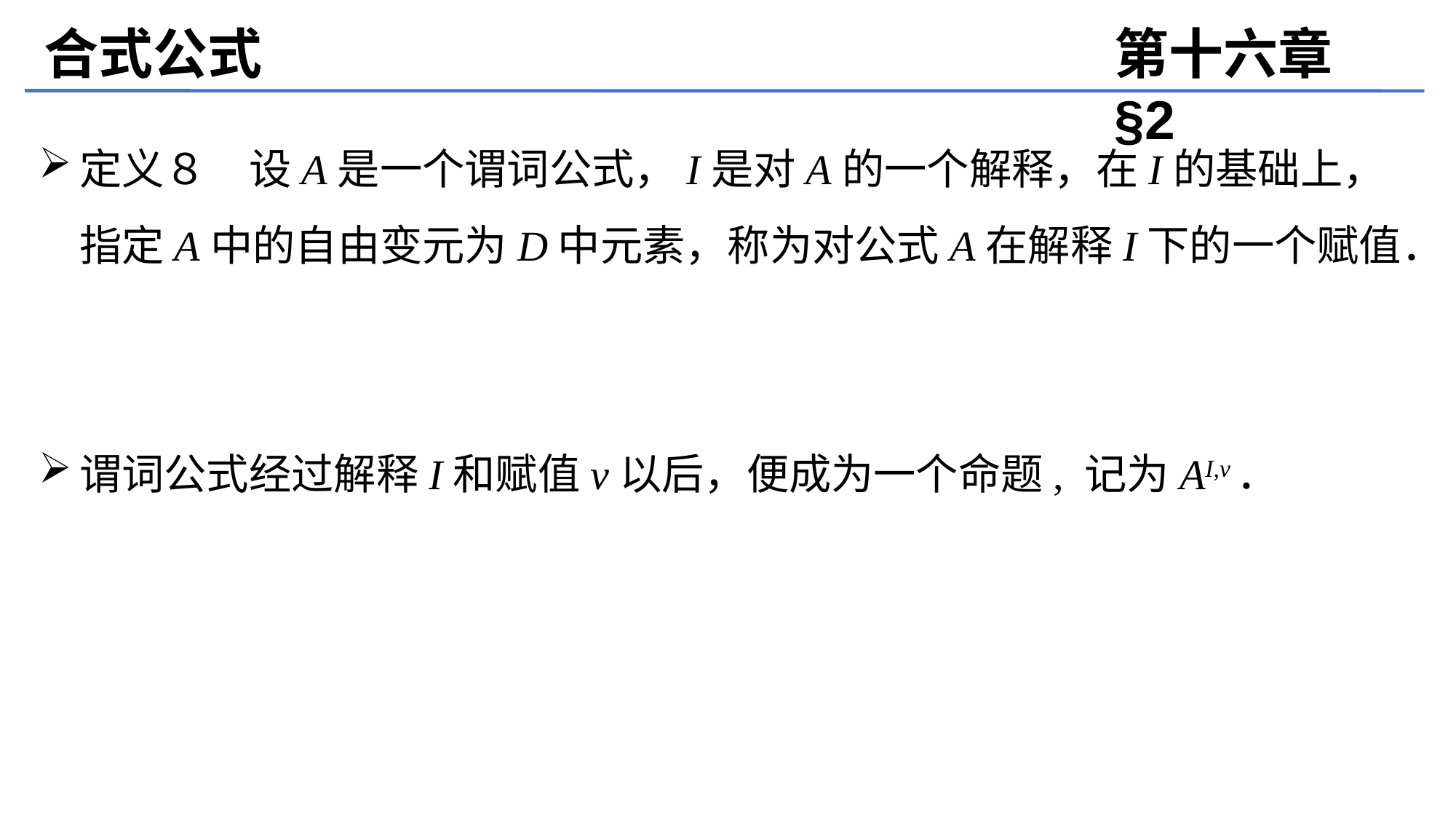

合式公式
第十六章 §2
定义８　设A是一个谓词公式，I是对A的一个解释，在I的基础上，指定A中的自由变元为D中元素，称为对公式A在解释I下的一个赋值．

谓词公式经过解释I和赋值v以后，便成为一个命题, 记为AI,v．